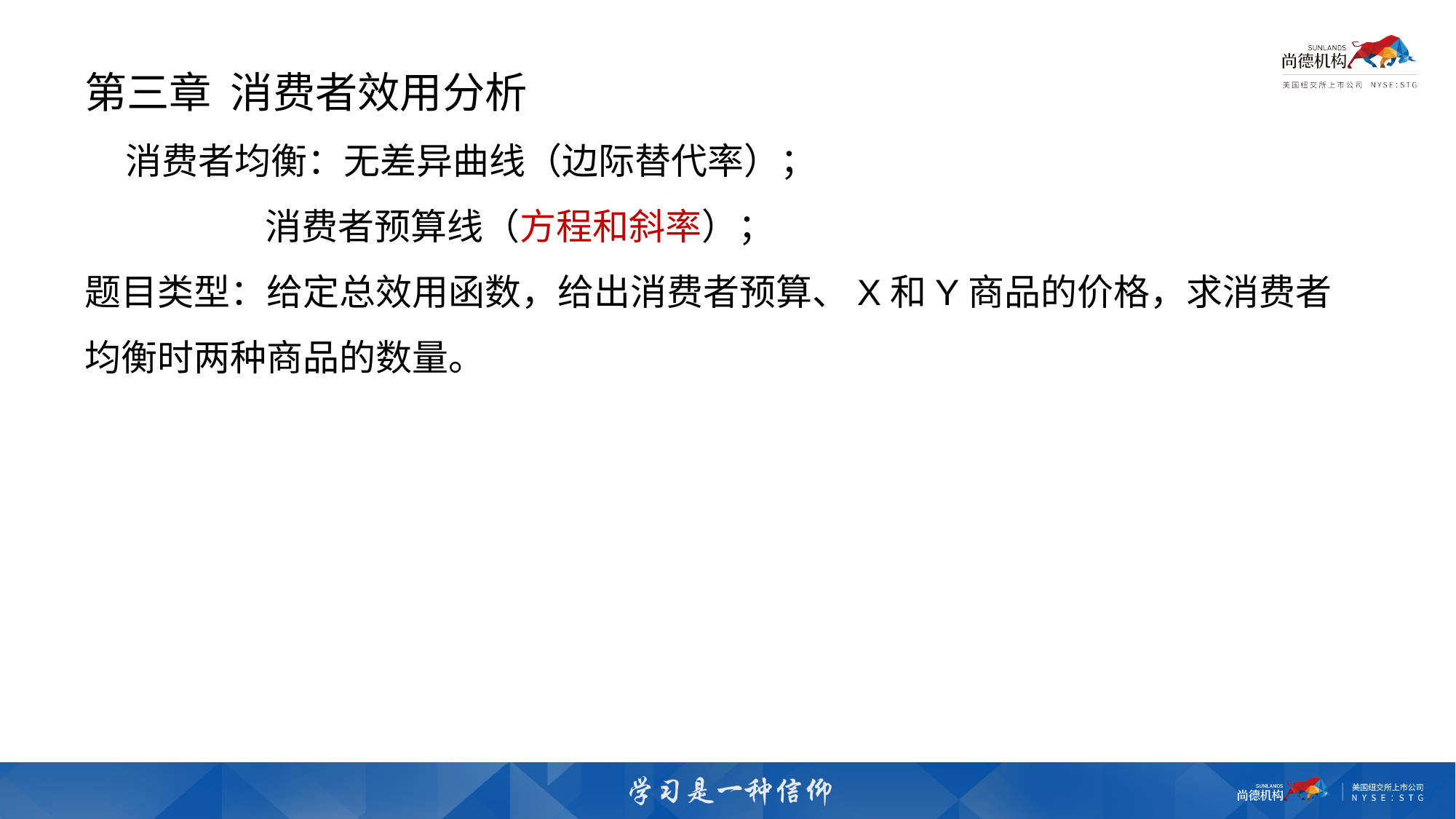

第三章  消费者效用分析
    消费者均衡：无差异曲线（边际替代率）；
                     消费者预算线（方程和斜率）；
题目类型：给定总效用函数，给出消费者预算、X和Y商品的价格，求消费者均衡时两种商品的数量。